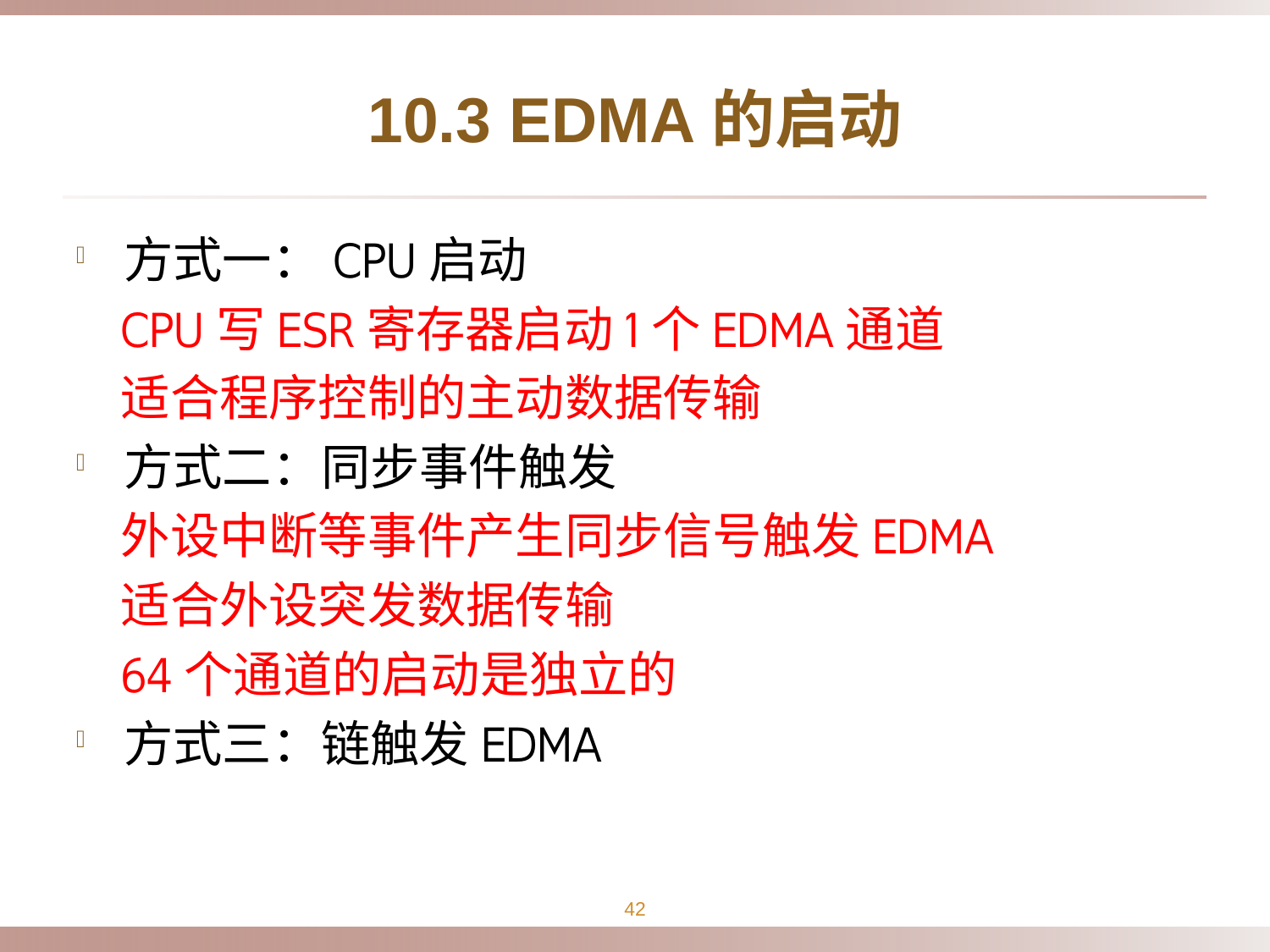

# 10.3 EDMA的启动
方式一：CPU启动
   CPU写ESR寄存器启动1个EDMA通道
   适合程序控制的主动数据传输
方式二：同步事件触发
   外设中断等事件产生同步信号触发EDMA
   适合外设突发数据传输
   64个通道的启动是独立的
方式三：链触发EDMA
42